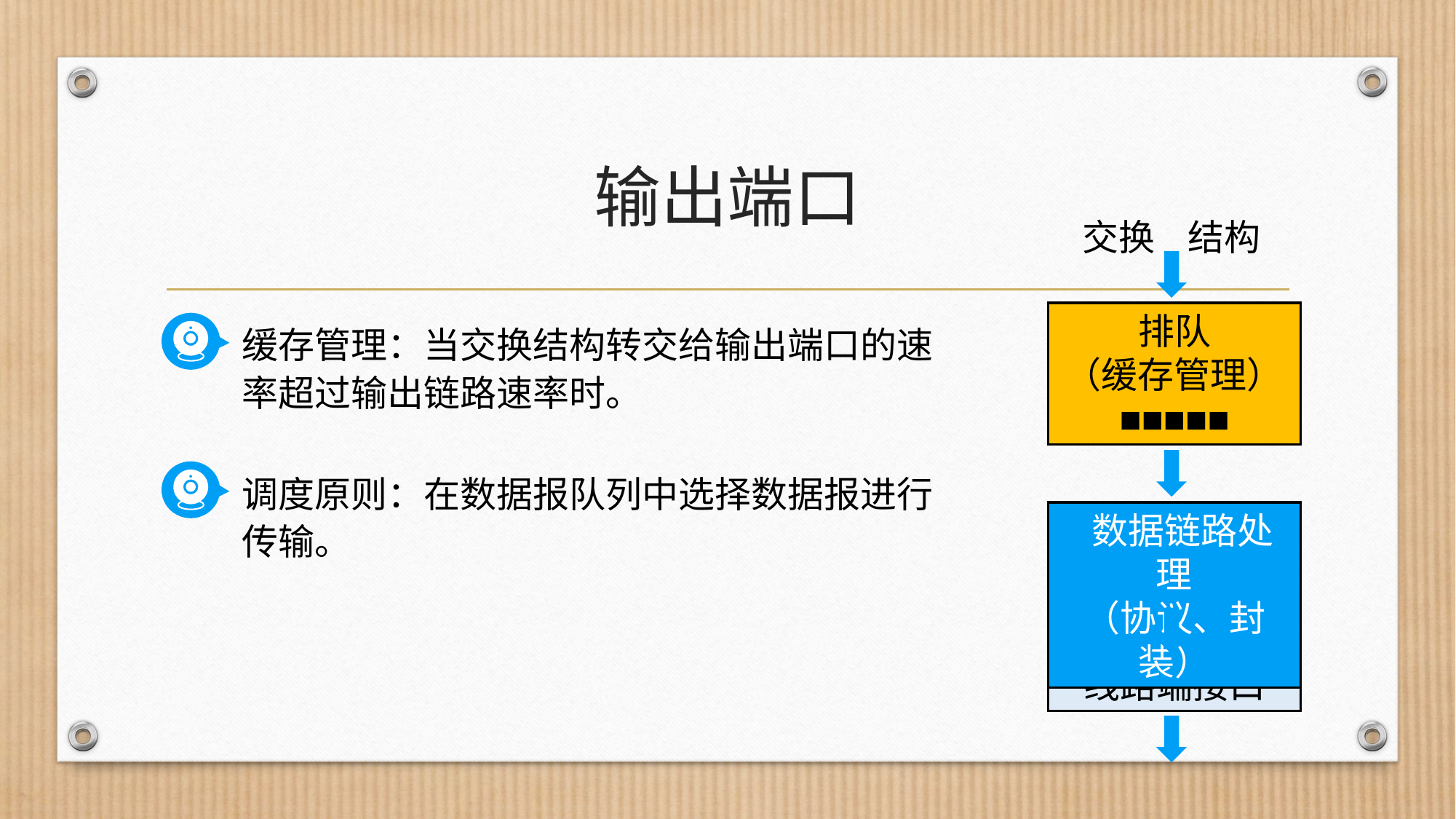

# 输出端口
交换    结构

排队
（缓存管理）
■■■■■

缓存管理：当交换结构转交给输出端口的速率超过输出链路速率时。

调度原则：在数据报队列中选择数据报进行传输。
 数据链路处理
（协议、封装）

线路端接口